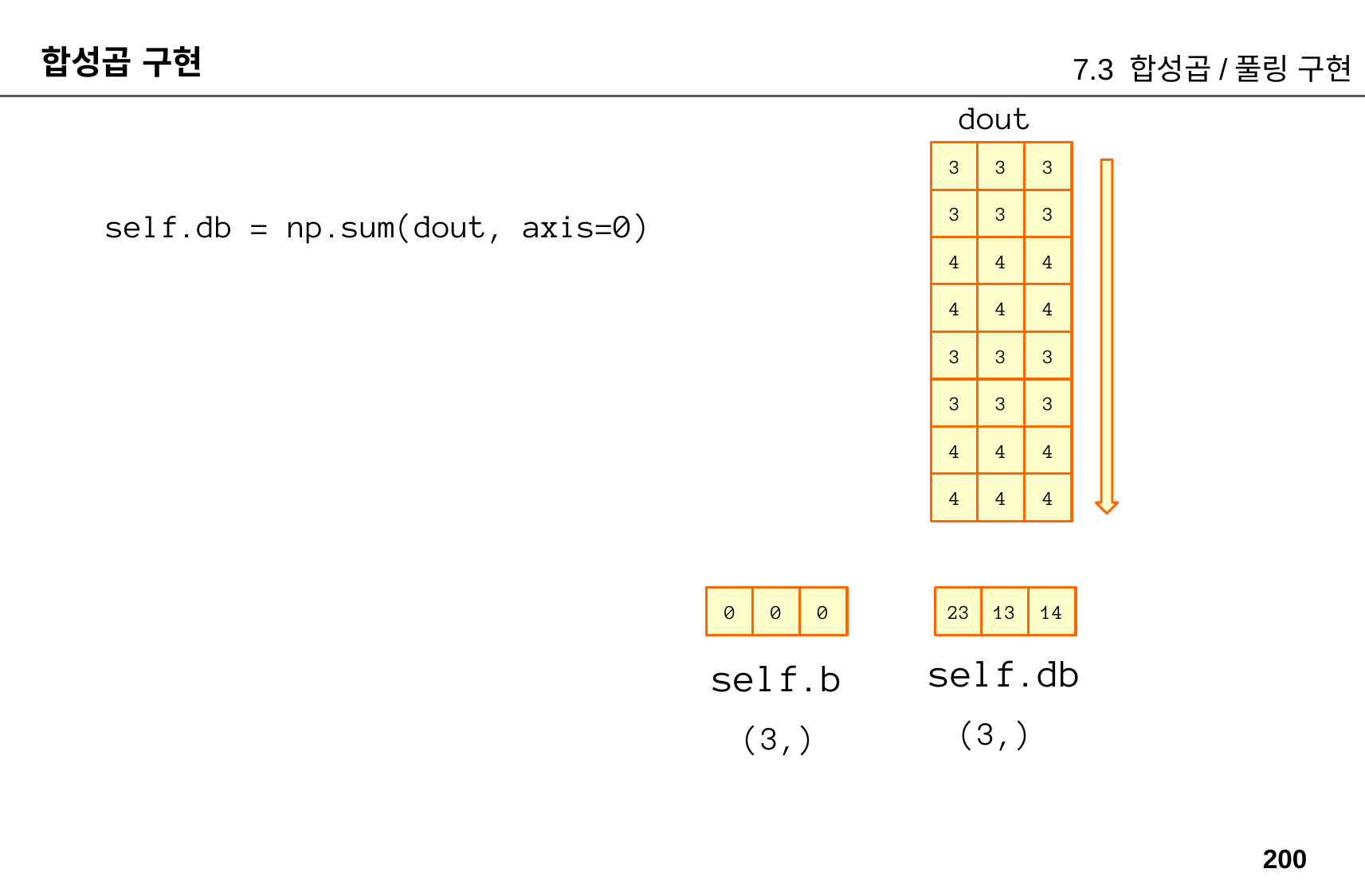

합성곱 구현
7.3 합성곱/풀링 구현
dout
3
3
3

3
3
3
self.db = np.sum(dout, axis=0)
4
4
4
4
4
4
3
3
3
3
3
3
4
4
4
4
4
4
0
0
0
23
13
14
self.db
self.b
(3,)
(3,)